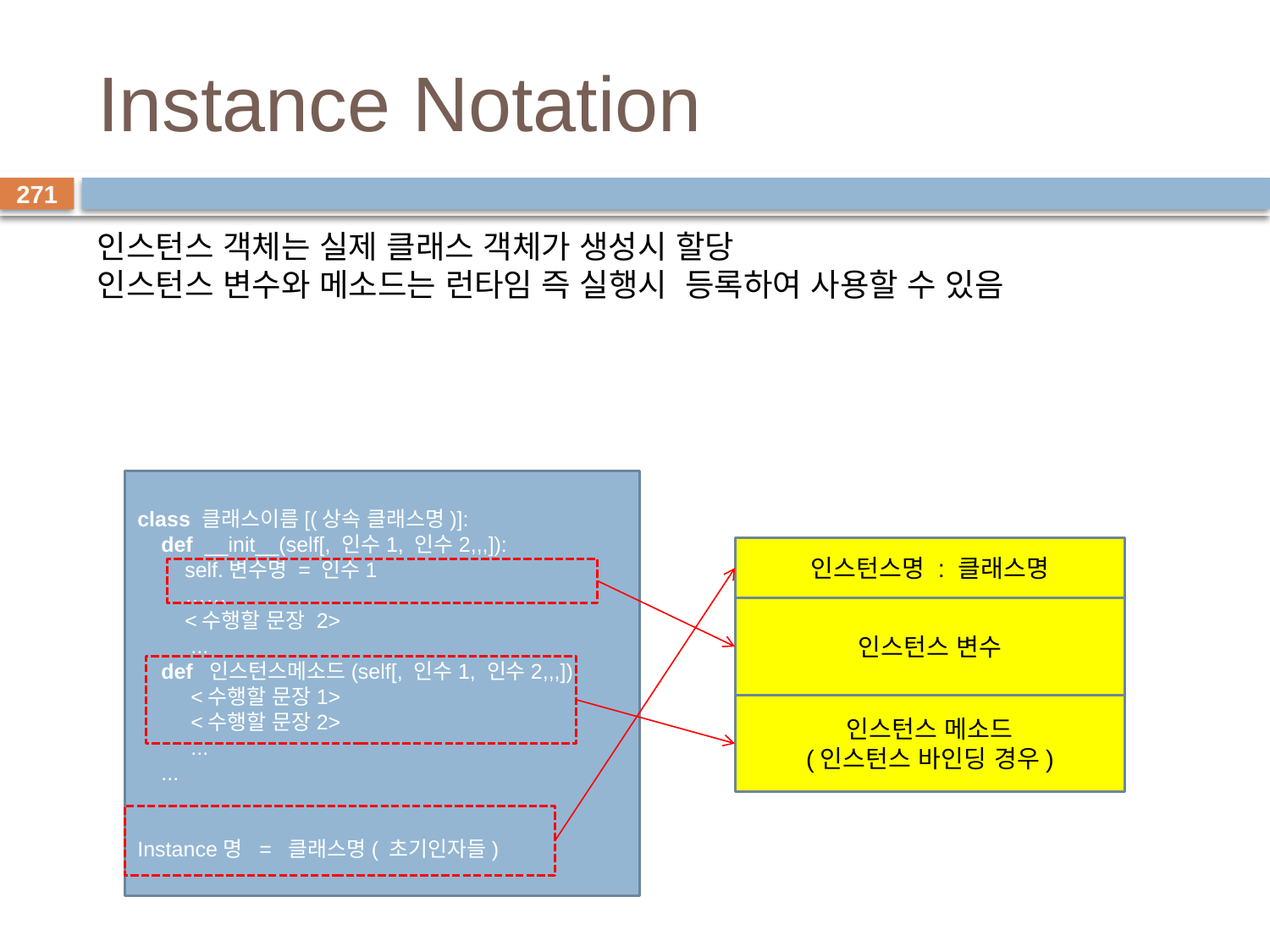

# Instance Notation
271
인스턴스 객체는 실제 클래스 객체가 생성시 할당
인스턴스 변수와 메소드는 런타임 즉 실행시  등록하여 사용할 수 있음

class 클래스이름[(상속 클래스명)]:
    def  __init__(self[, 인수1, 인수2,,,]):
        self.변수명 = 인수1
        ……
        <수행할 문장 2>
         ...
    def  인스턴스메소드(self[, 인수1, 인수2,,,]):
         <수행할 문장1>
         <수행할 문장2>
         ...
    ...

Instance명  =  클래스명( 초기인자들)
인스턴스명 : 클래스명
인스턴스 변수
인스턴스 메소드
(인스턴스 바인딩 경우)